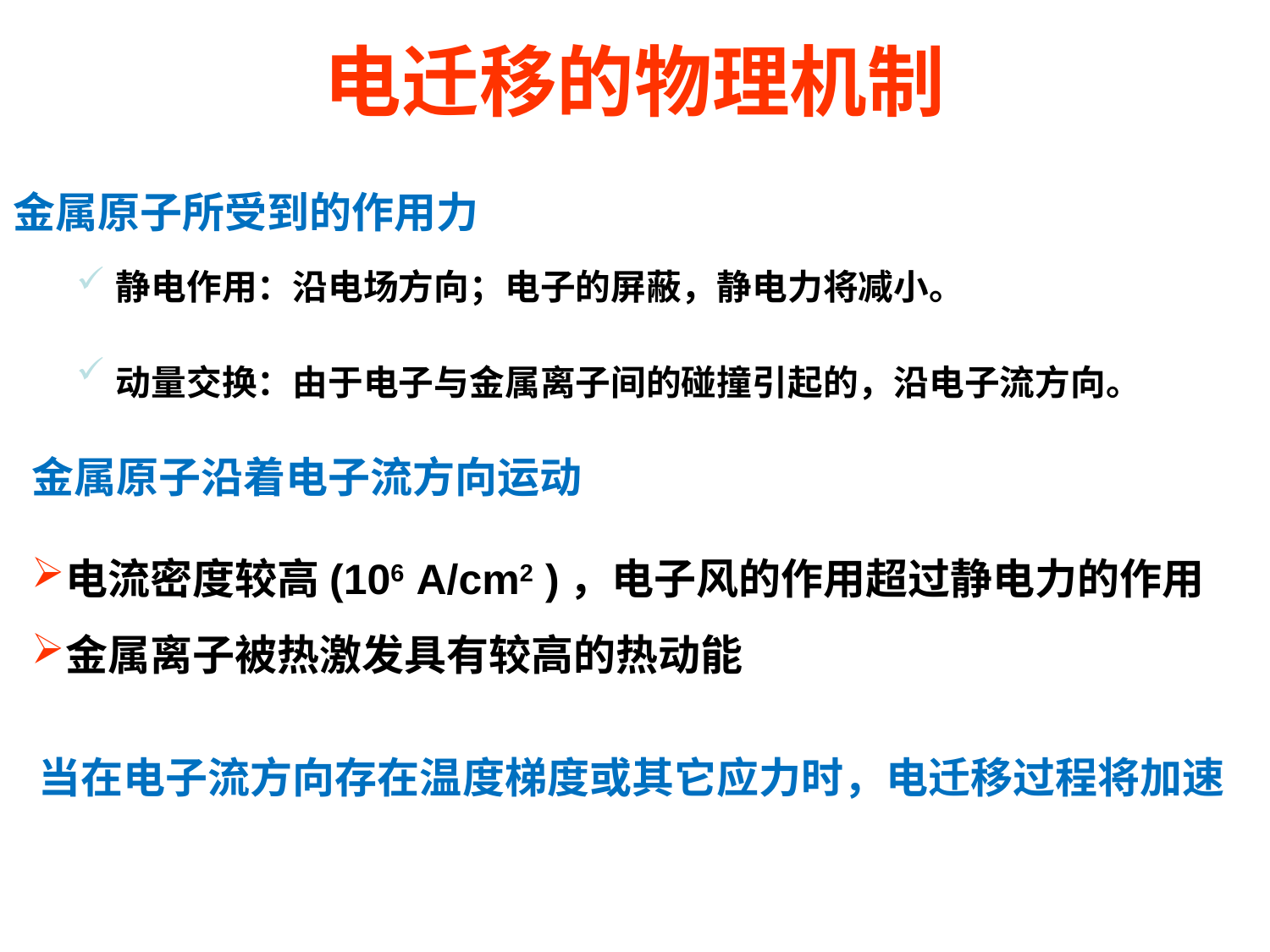

# 电迁移的物理机制
金属原子所受到的作用力
静电作用：沿电场方向；电子的屏蔽，静电力将减小。
动量交换：由于电子与金属离子间的碰撞引起的，沿电子流方向。
金属原子沿着电子流方向运动
电流密度较高(106 A/cm2 )，电子风的作用超过静电力的作用
金属离子被热激发具有较高的热动能
当在电子流方向存在温度梯度或其它应力时，电迁移过程将加速
26